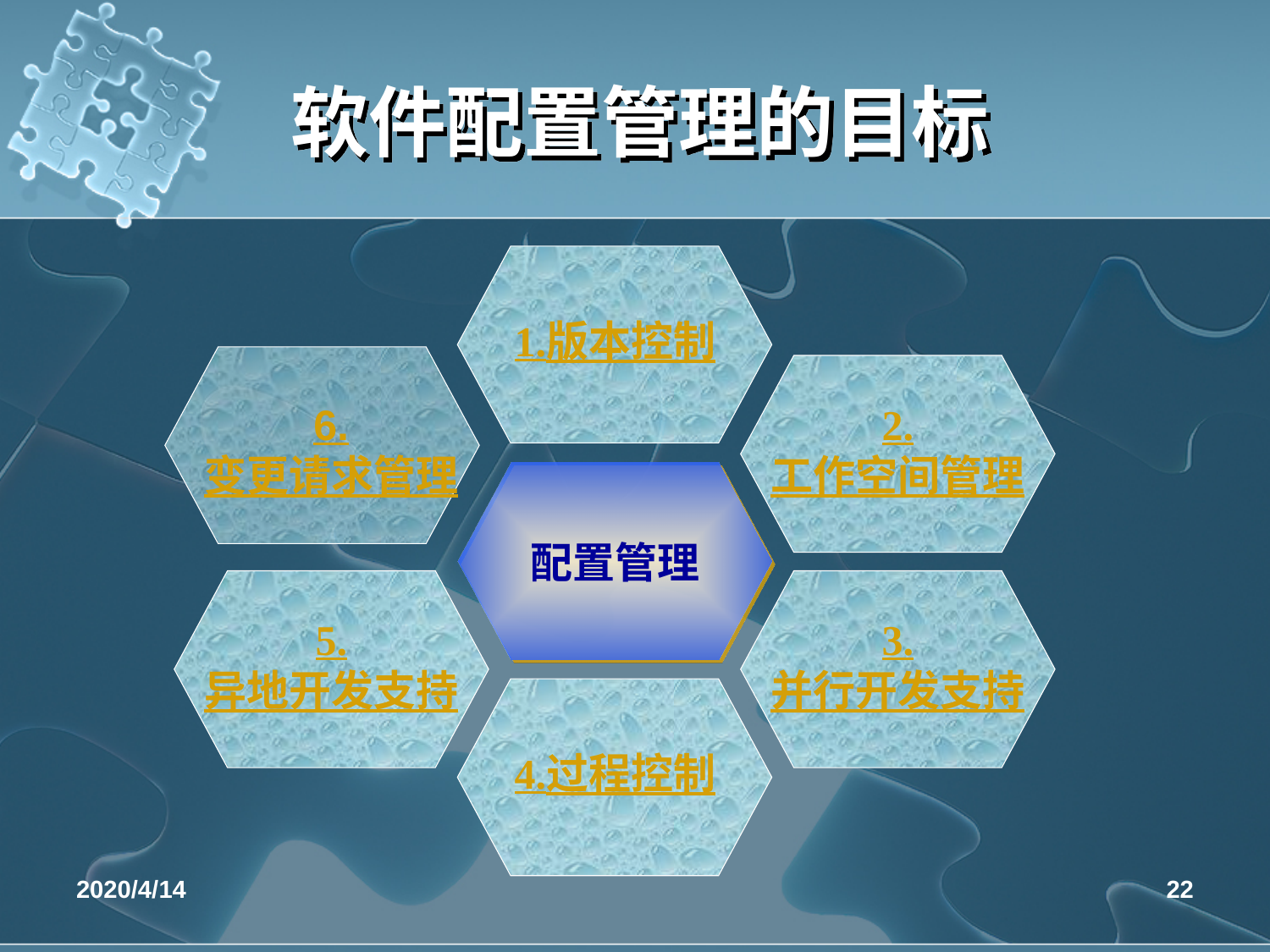

# 软件配置管理的目标

1.版本控制

6.变更请求管理
2.工作空间管理

配置管理

5.异地开发支持
3.并行开发支持

4.过程控制
2020/4/14
22